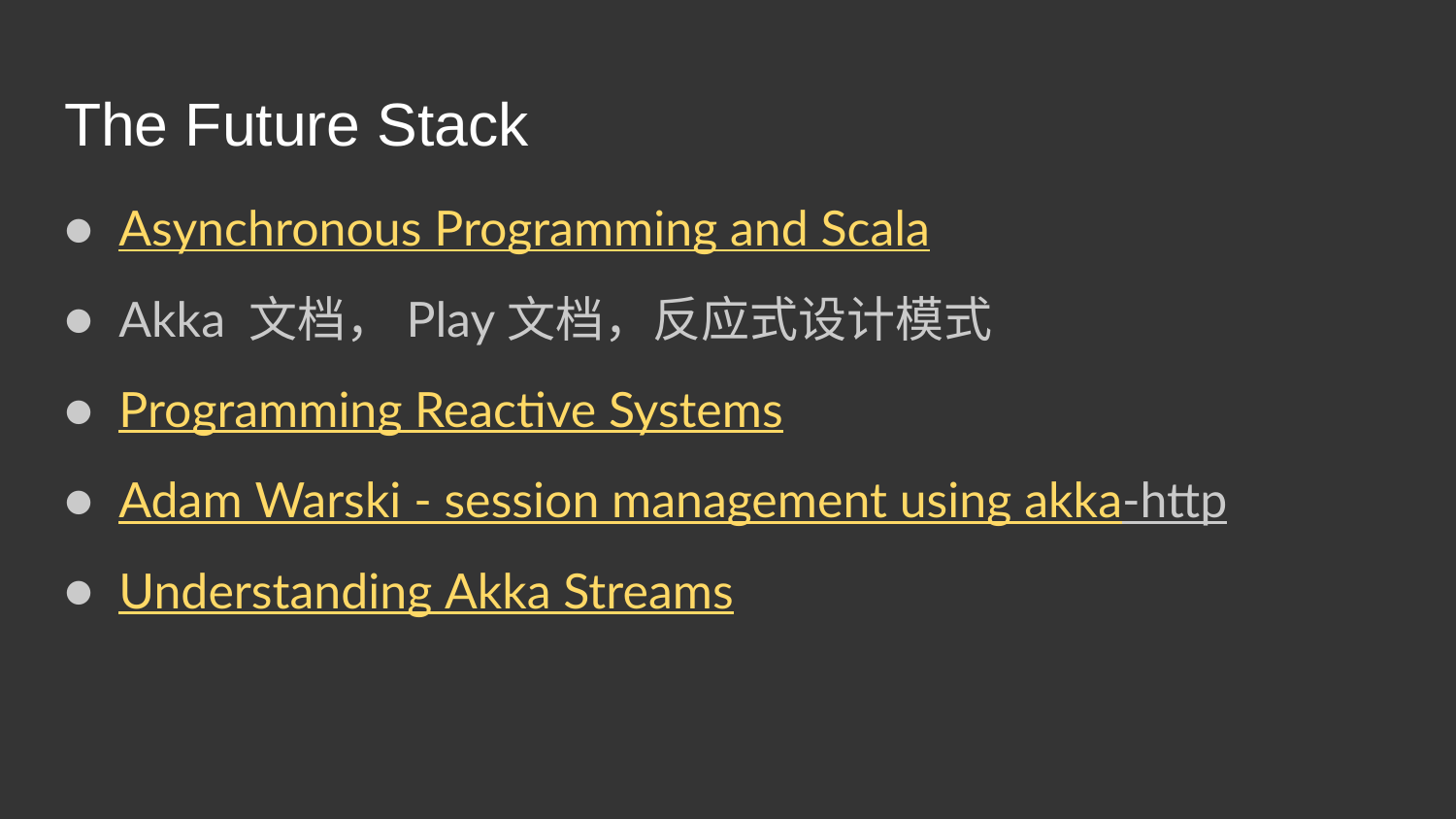

# The Future Stack
Asynchronous Programming and Scala
Akka 文档，Play文档，反应式设计模式
Programming Reactive Systems
Adam Warski - session management using akka-http
Understanding Akka Streams